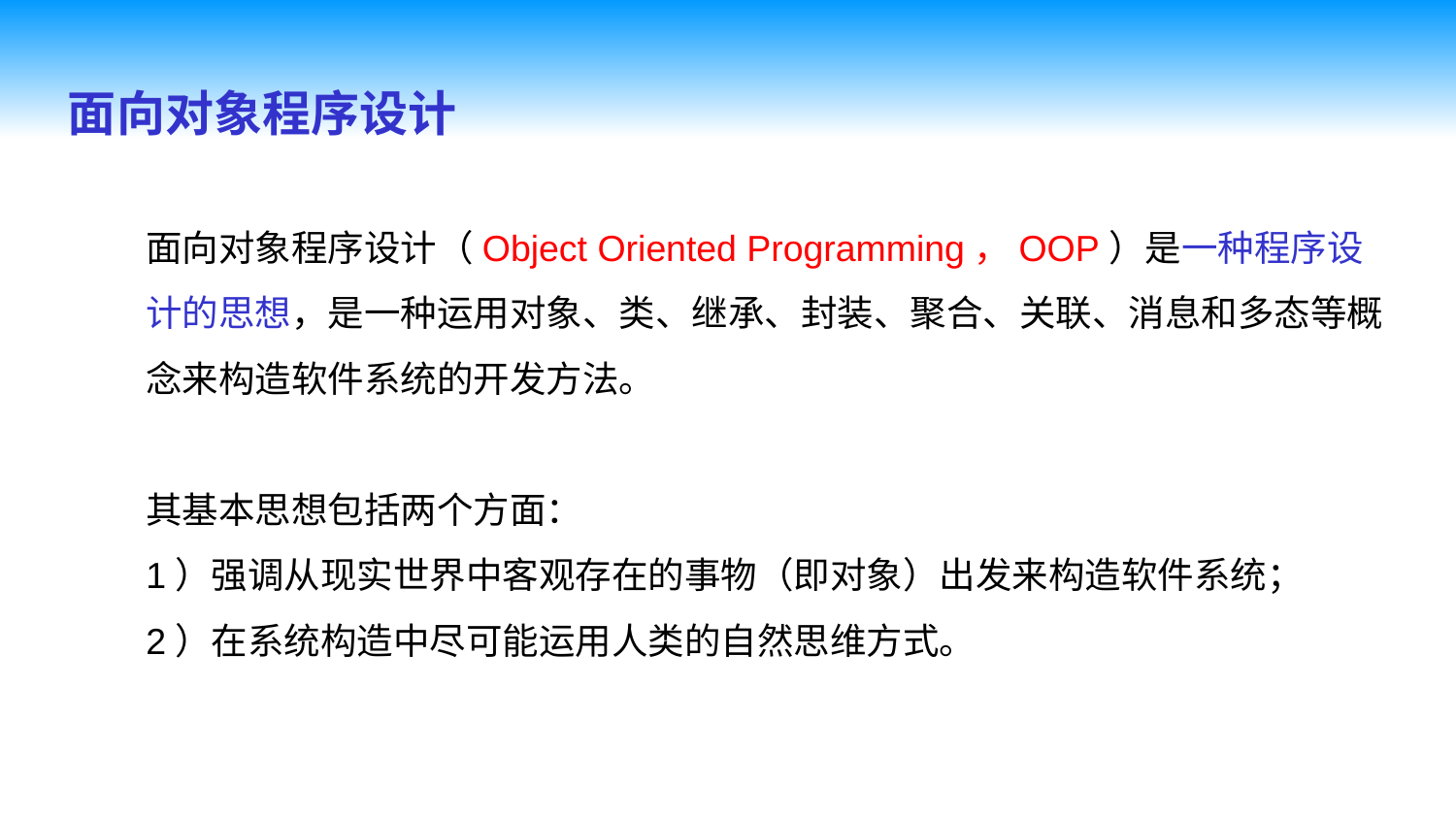

面向对象程序设计
面向对象程序设计（Object Oriented Programming，OOP）是一种程序设计的思想，是一种运用对象、类、继承、封装、聚合、关联、消息和多态等概念来构造软件系统的开发方法。

其基本思想包括两个方面：
1）强调从现实世界中客观存在的事物（即对象）出发来构造软件系统；
2）在系统构造中尽可能运用人类的自然思维方式。